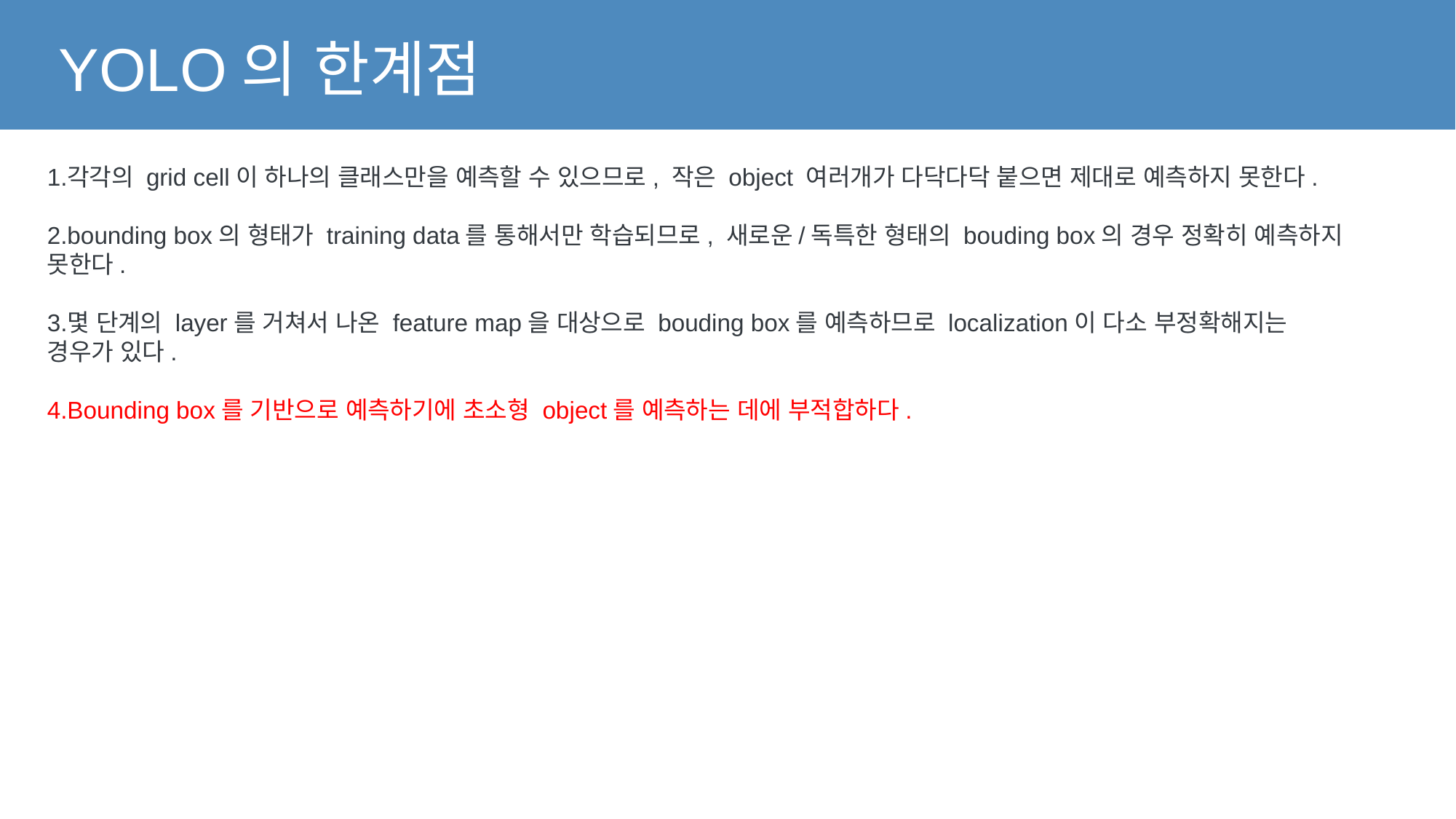

YOLO의 한계점
각각의 grid cell이 하나의 클래스만을 예측할 수 있으므로, 작은 object 여러개가 다닥다닥 붙으면 제대로 예측하지 못한다.

bounding box의 형태가 training data를 통해서만 학습되므로, 새로운/독특한 형태의 bouding box의 경우 정확히 예측하지 못한다.

몇 단계의 layer를 거쳐서 나온 feature map을 대상으로 bouding box를 예측하므로 localization이 다소 부정확해지는 경우가 있다.

Bounding box를 기반으로 예측하기에 초소형 object를 예측하는 데에 부적합하다.